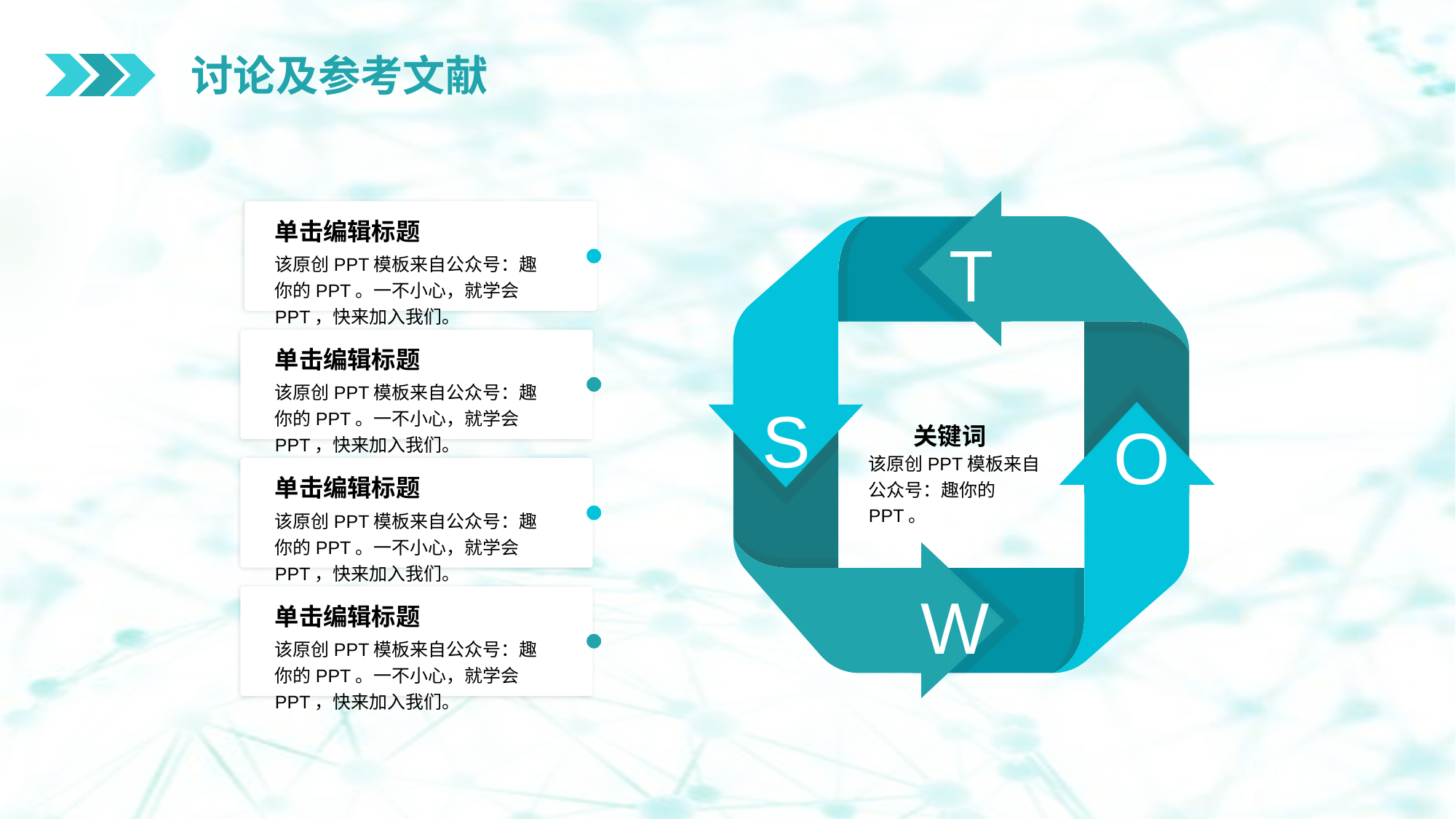

讨论及参考文献

T

S

O

W

单击编辑标题
该原创PPT模板来自公众号：趣你的PPT。一不小心，就学会PPT，快来加入我们。

单击编辑标题
该原创PPT模板来自公众号：趣你的PPT。一不小心，就学会PPT，快来加入我们。

关键词
该原创PPT模板来自公众号：趣你的PPT。

单击编辑标题
该原创PPT模板来自公众号：趣你的PPT。一不小心，就学会PPT，快来加入我们。

单击编辑标题
该原创PPT模板来自公众号：趣你的PPT。一不小心，就学会PPT，快来加入我们。